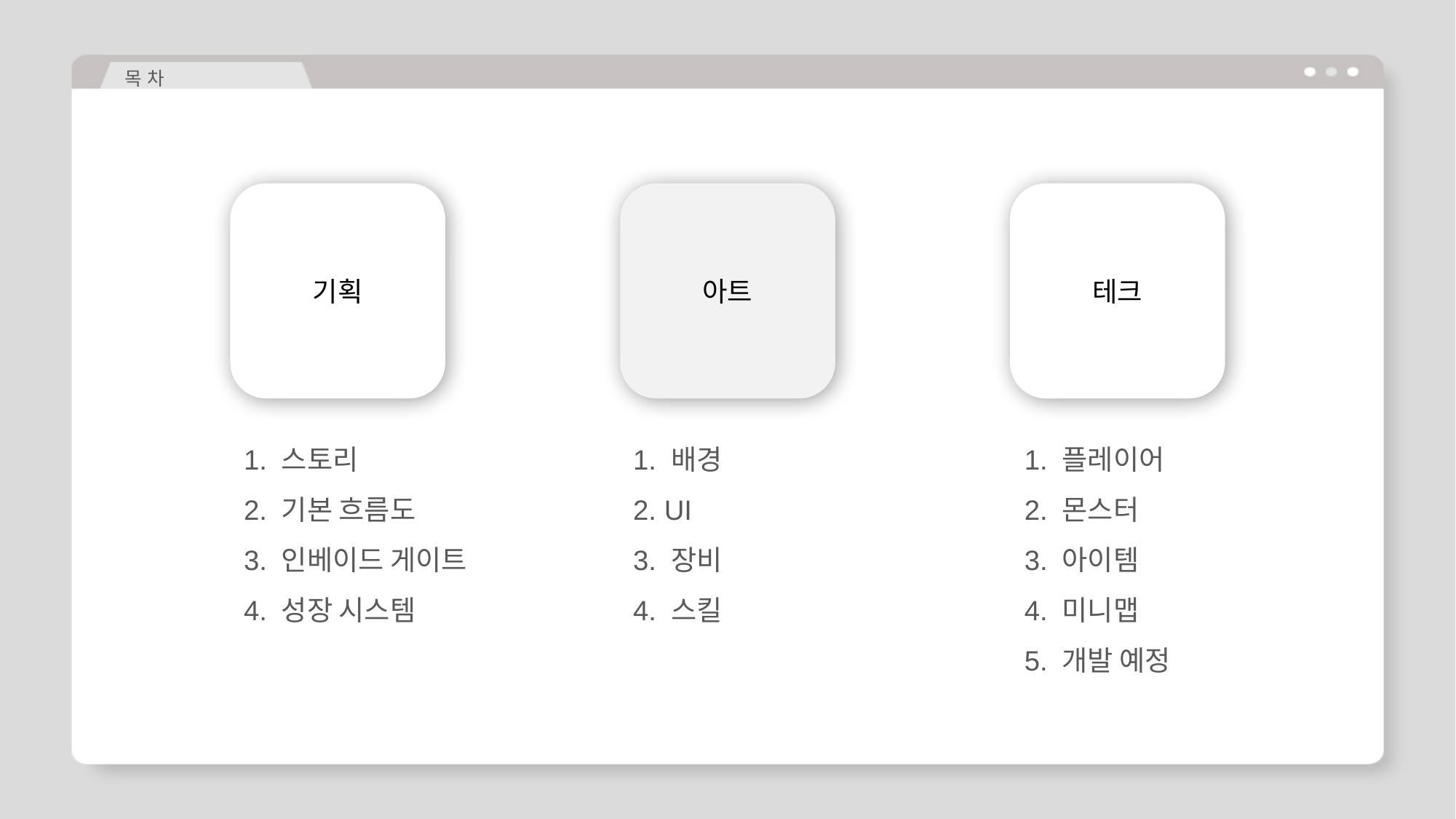

목 차
기획
아트
테크
1. 스토리
2. 기본 흐름도
3. 인베이드 게이트
4. 성장 시스템
1. 배경
2. UI
3. 장비
4. 스킬
1. 플레이어
2. 몬스터
3. 아이템
4. 미니맵
5. 개발 예정